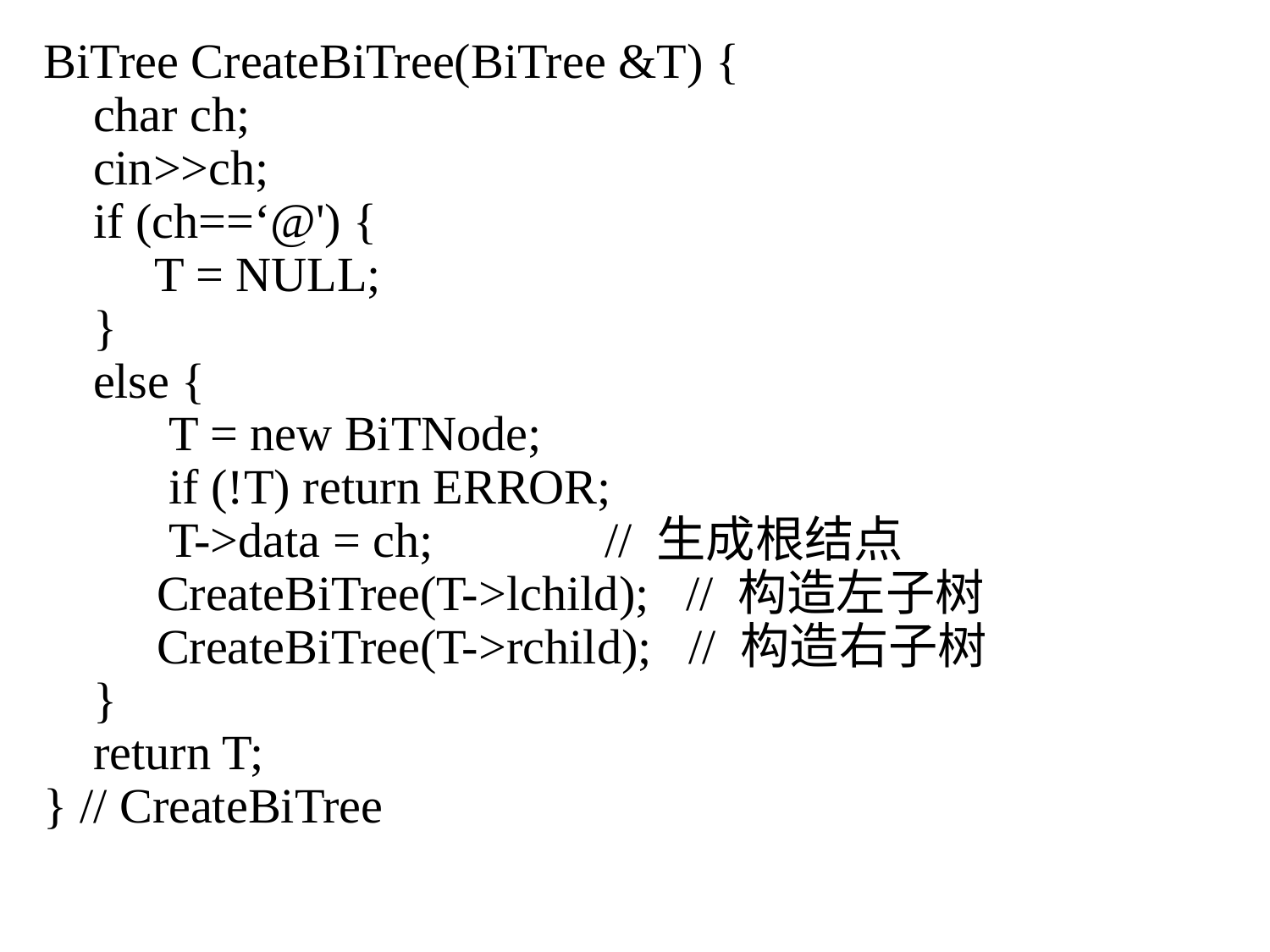

BiTree CreateBiTree(BiTree &T) {
    char ch;
    cin>>ch;
    if (ch==‘@') {
         T = NULL;
    }
    else {
     T = new BiTNode;
     if (!T) return ERROR;
     T->data = ch;              // 生成根结点
    CreateBiTree(T->lchild);   // 构造左子树
    CreateBiTree(T->rchild);   // 构造右子树
    }
    return T;
} // CreateBiTree